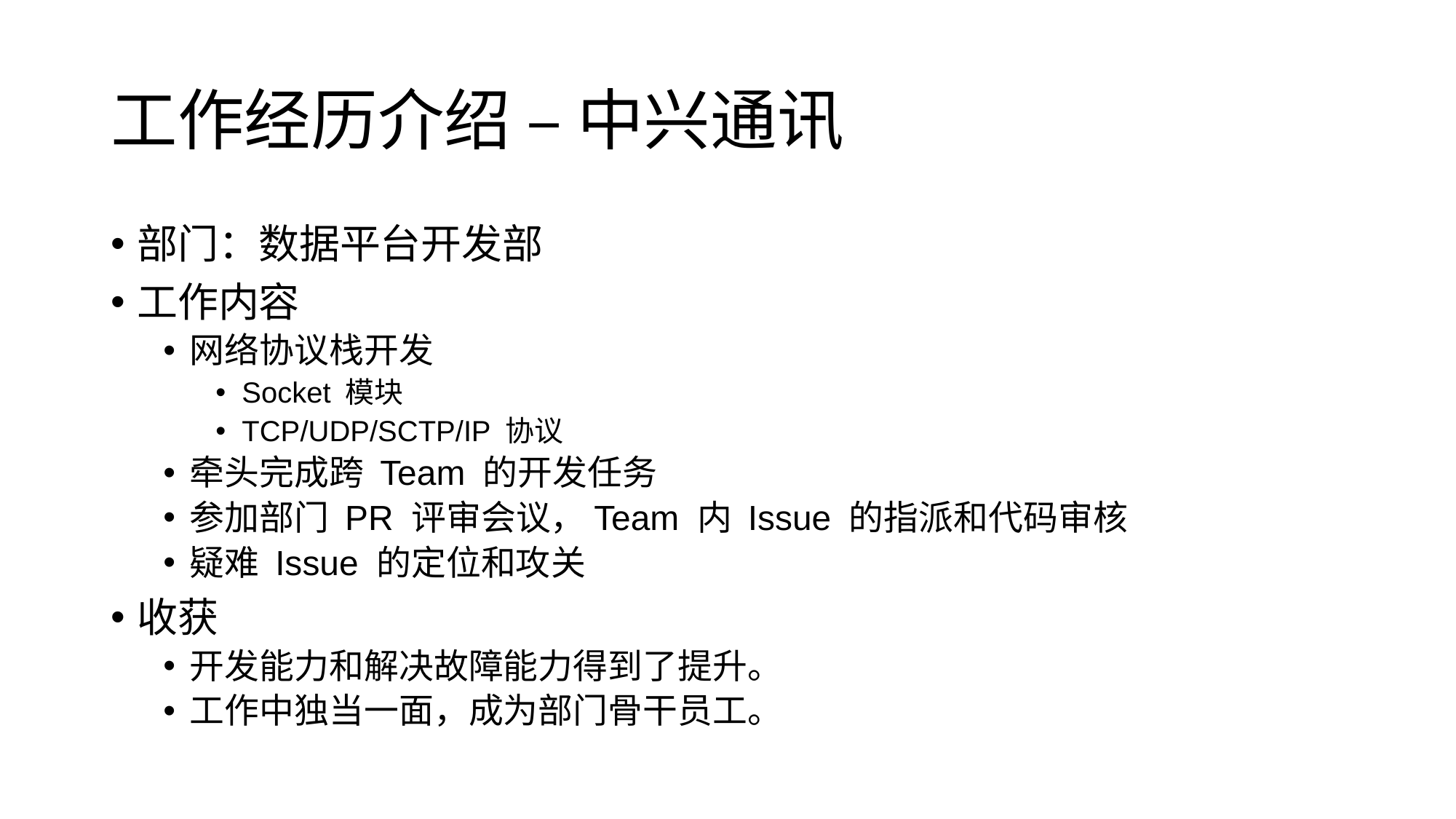

# 工作经历介绍 – 中兴通讯
部门：数据平台开发部
工作内容
网络协议栈开发
Socket 模块
TCP/UDP/SCTP/IP 协议
牵头完成跨 Team 的开发任务
参加部门 PR 评审会议，Team 内 Issue 的指派和代码审核
疑难 Issue 的定位和攻关
收获
开发能力和解决故障能力得到了提升。
工作中独当一面，成为部门骨干员工。